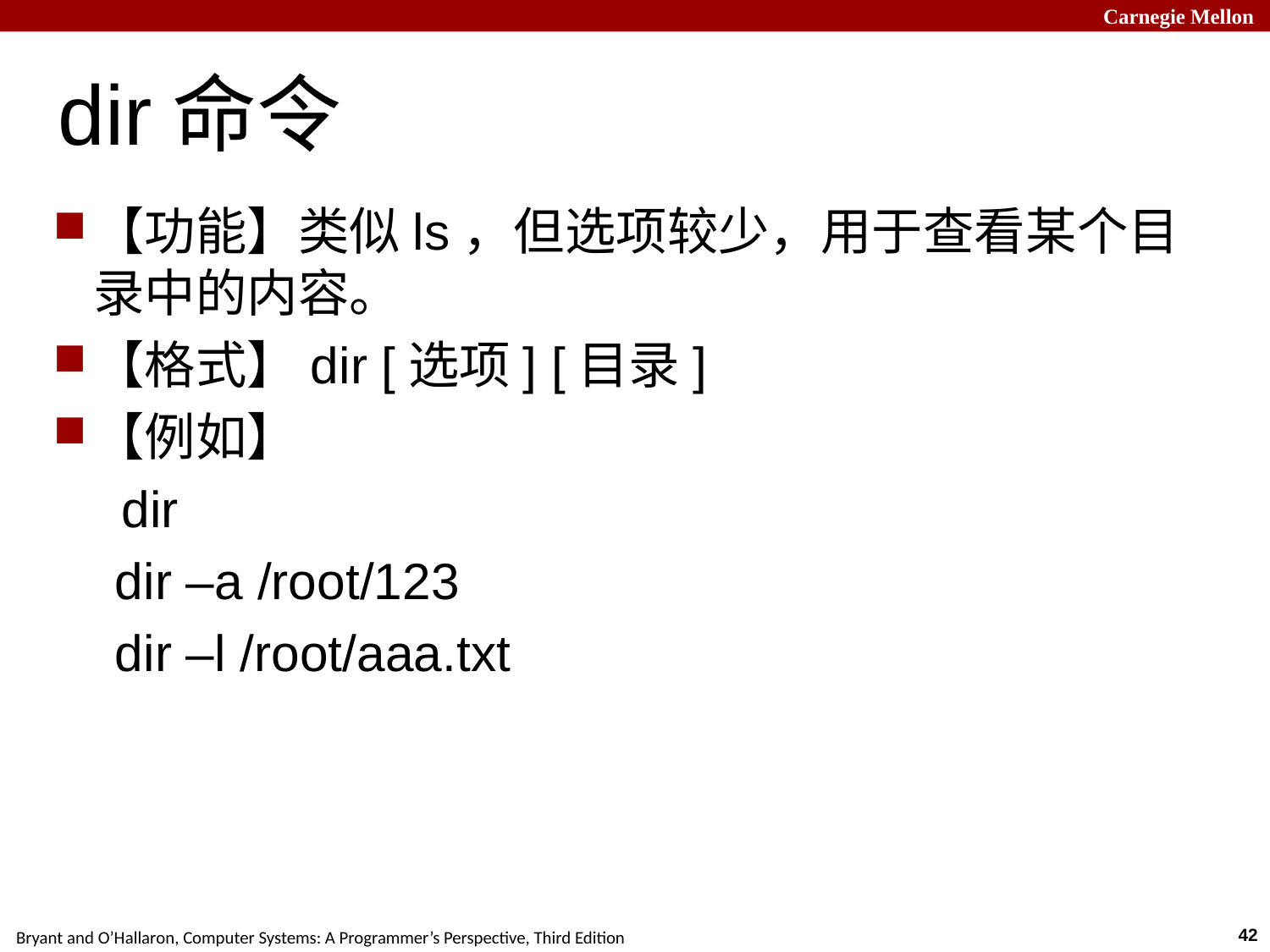

# dir命令
【功能】类似ls，但选项较少，用于查看某个目录中的内容。
【格式】dir [选项] [目录]
【例如】
　dir
    dir –a /root/123
    dir –l /root/aaa.txt